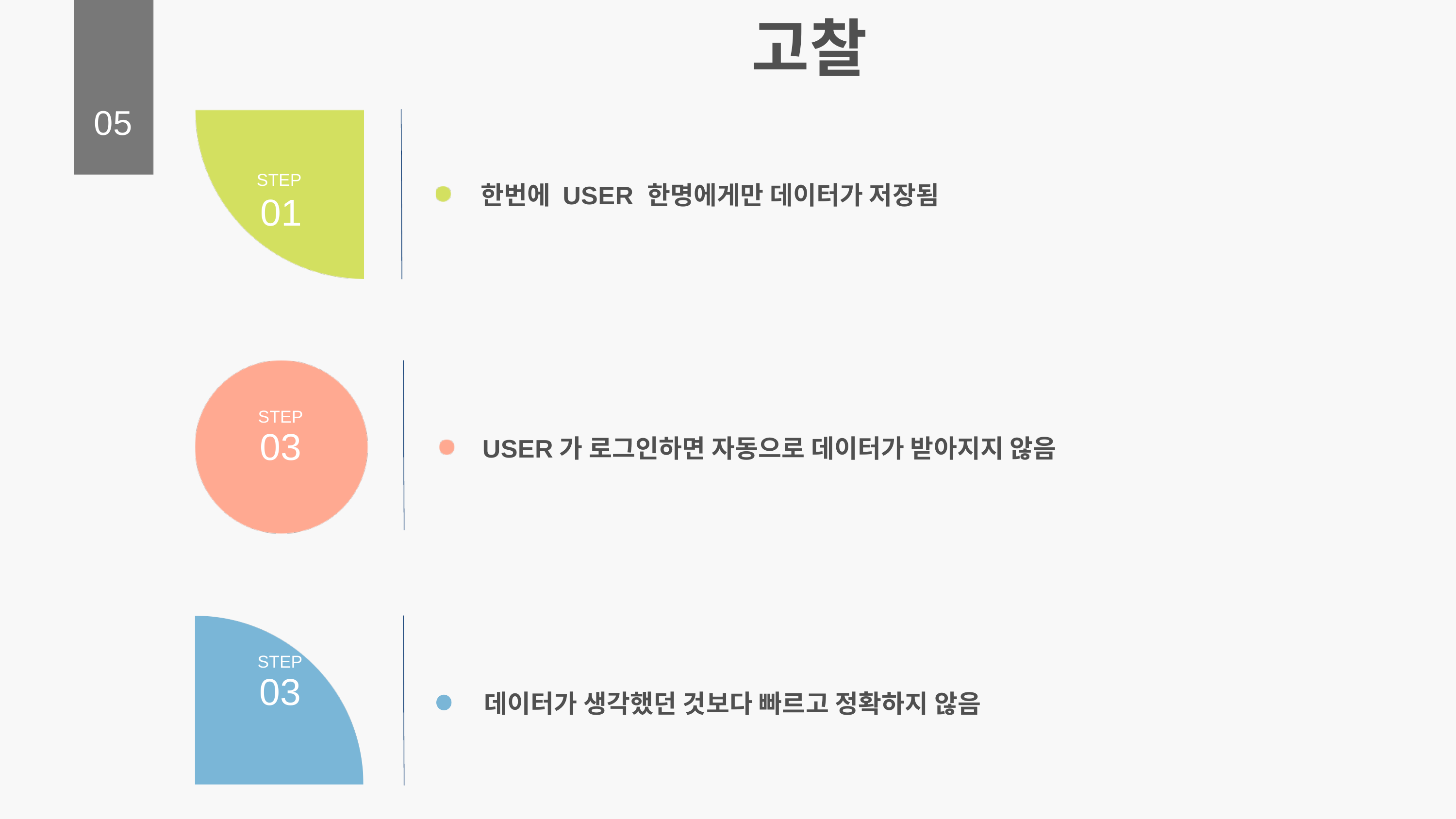

고찰
05

STEP
한번에 USER 한명에게만 데이터가 저장됨

01

STEP
03
USER가 로그인하면 자동으로 데이터가 받아지지 않음

STEP
03
데이터가 생각했던 것보다 빠르고 정확하지 않음